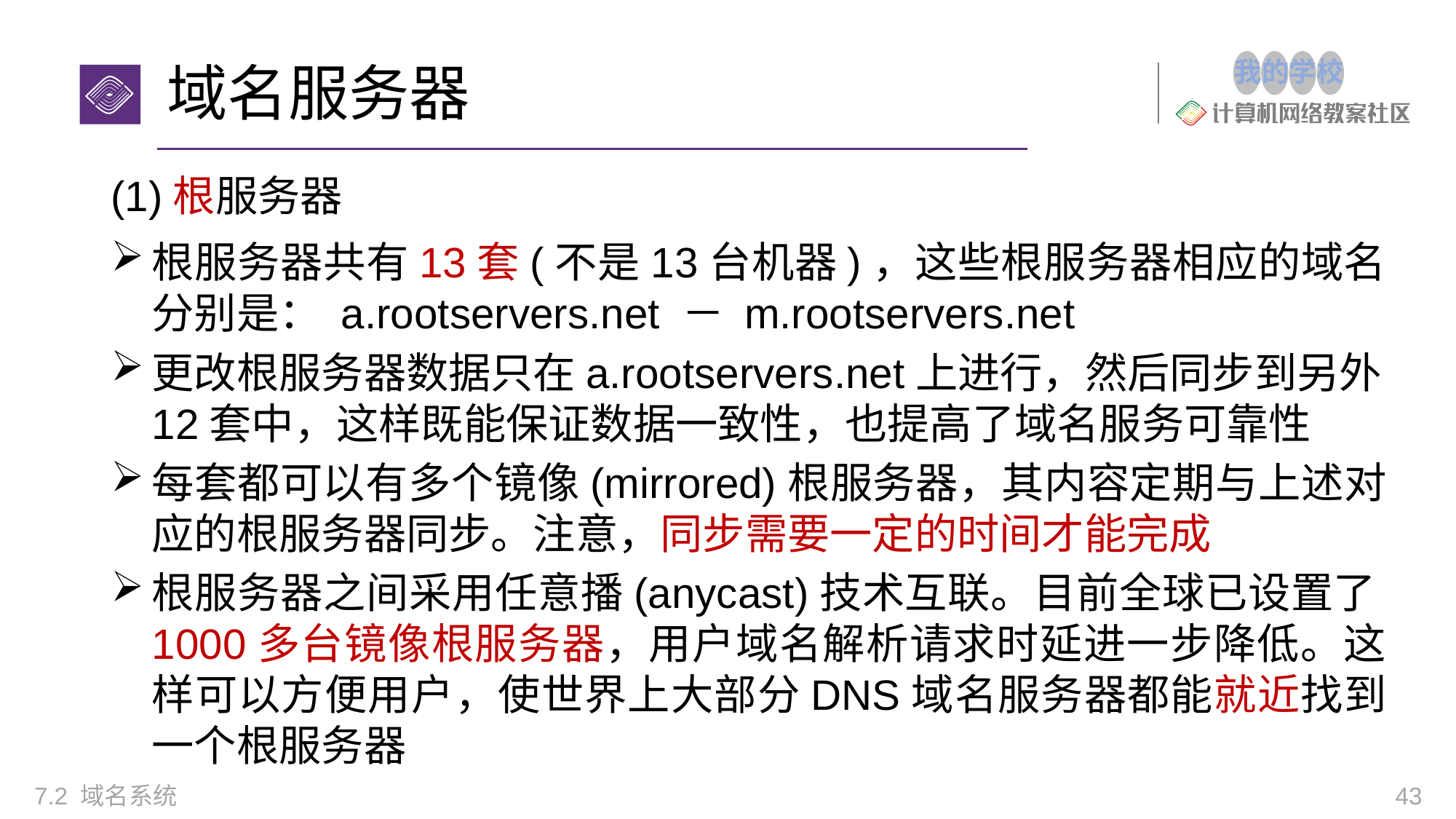

# 域名服务器
(1)根服务器
根服务器共有13套(不是13台机器)，这些根服务器相应的域名分别是： a.rootservers.net － m.rootservers.net
更改根服务器数据只在a.rootservers.net上进行，然后同步到另外12套中，这样既能保证数据一致性，也提高了域名服务可靠性
每套都可以有多个镜像(mirrored)根服务器，其内容定期与上述对应的根服务器同步。注意，同步需要一定的时间才能完成
根服务器之间采用任意播(anycast)技术互联。目前全球已设置了1000多台镜像根服务器，用户域名解析请求时延进一步降低。这样可以方便用户，使世界上大部分DNS域名服务器都能就近找到一个根服务器
7.2 域名系统
43